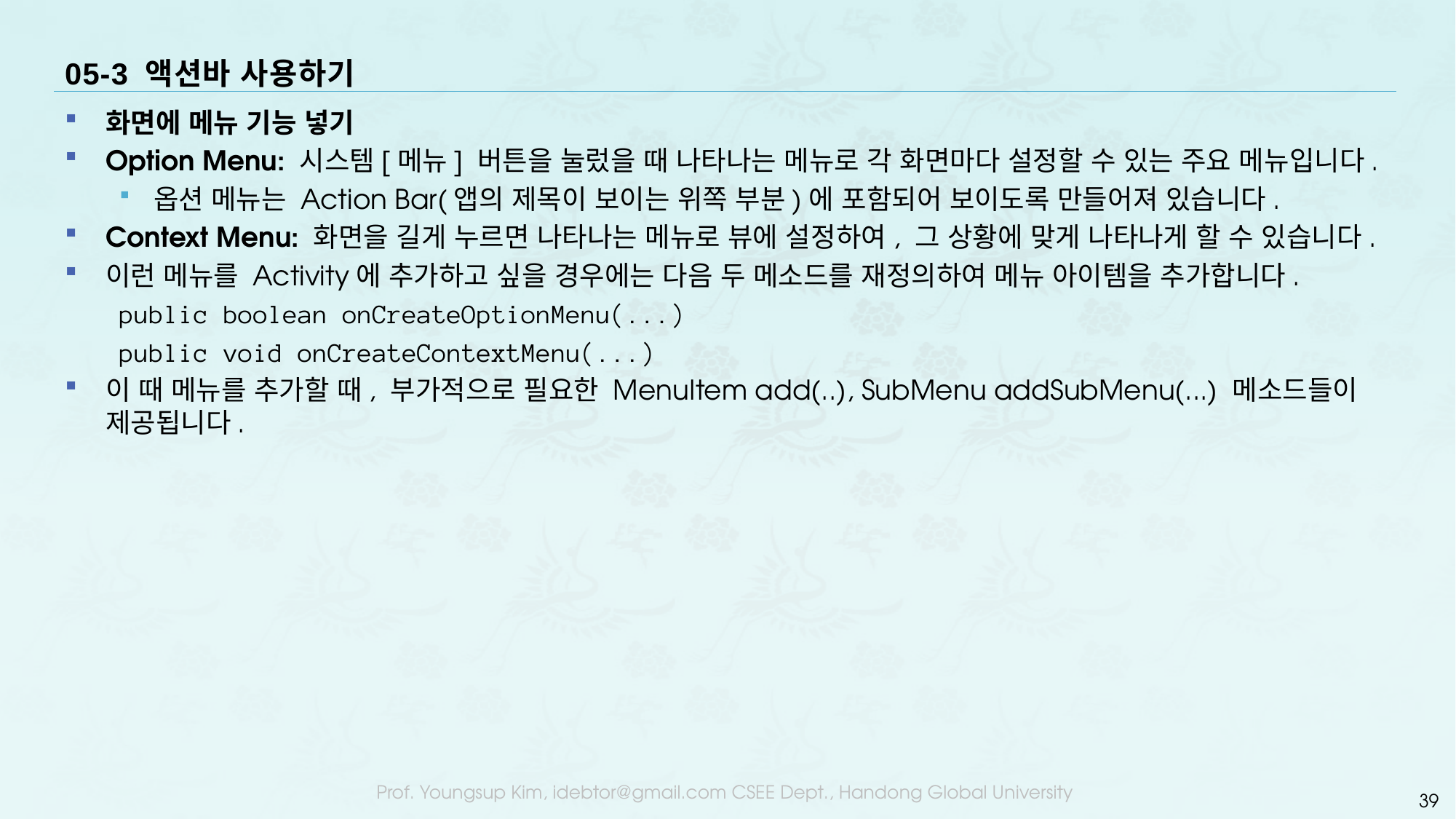

# 05-3 액션바 사용하기
화면에 메뉴 기능 넣기
Option Menu: 시스템[메뉴] 버튼을 눌렀을 때 나타나는 메뉴로 각 화면마다 설정할 수 있는 주요 메뉴입니다.
옵션 메뉴는 Action Bar(앱의 제목이 보이는 위쪽 부분)에 포함되어 보이도록 만들어져 있습니다.
Context Menu: 화면을 길게 누르면 나타나는 메뉴로 뷰에 설정하여, 그 상황에 맞게 나타나게 할 수 있습니다.
이런 메뉴를 Activity에 추가하고 싶을 경우에는 다음 두 메소드를 재정의하여 메뉴 아이템을 추가합니다.
public boolean onCreateOptionMenu(...)
public void onCreateContextMenu(...)
이 때 메뉴를 추가할 때, 부가적으로 필요한 MenuItem add(..), SubMenu addSubMenu(...) 메소드들이 제공됩니다.

39